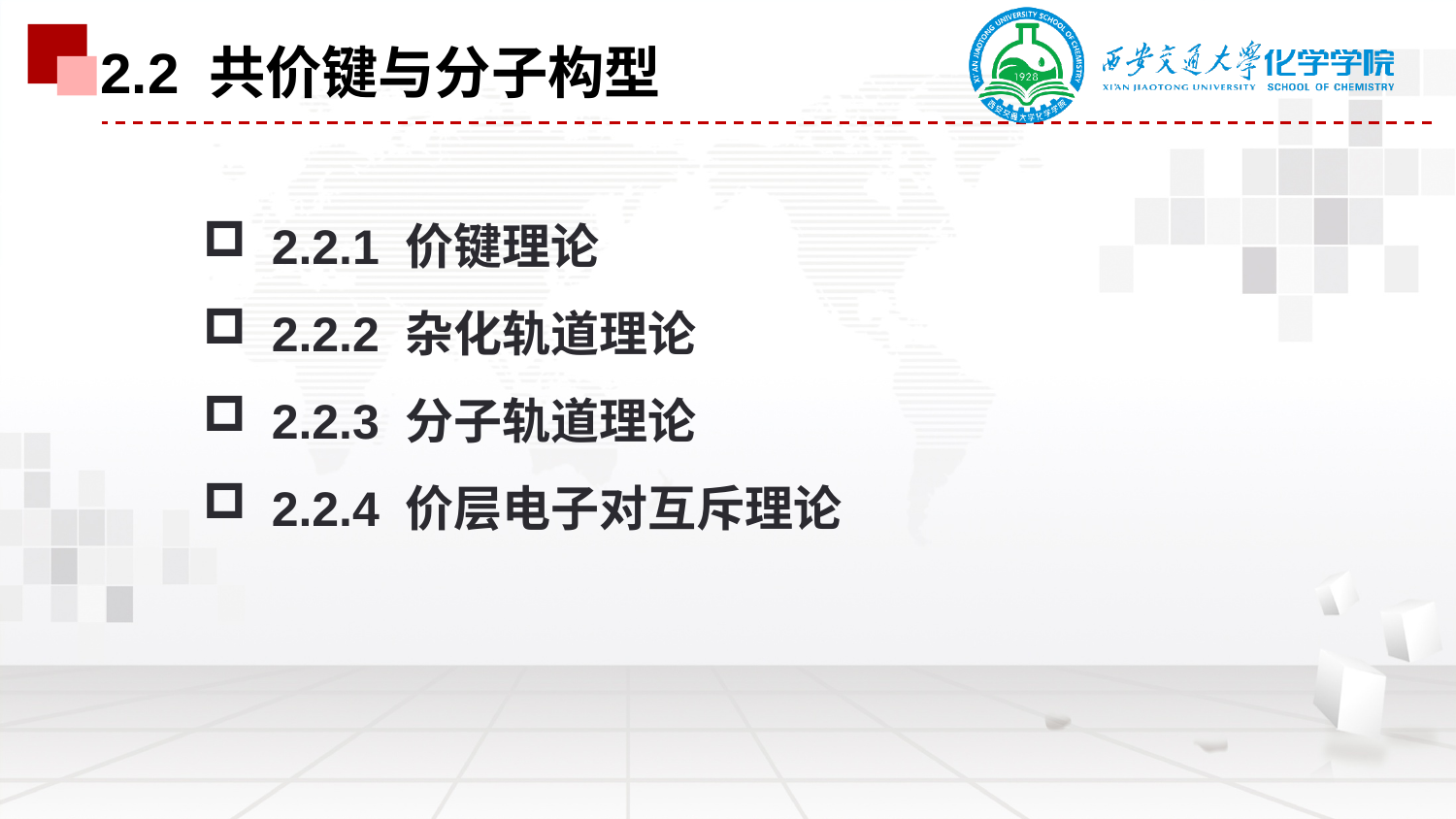

2.2 共价键与分子构型
 2.2.1 价键理论
 2.2.2 杂化轨道理论
 2.2.3 分子轨道理论
 2.2.4 价层电子对互斥理论